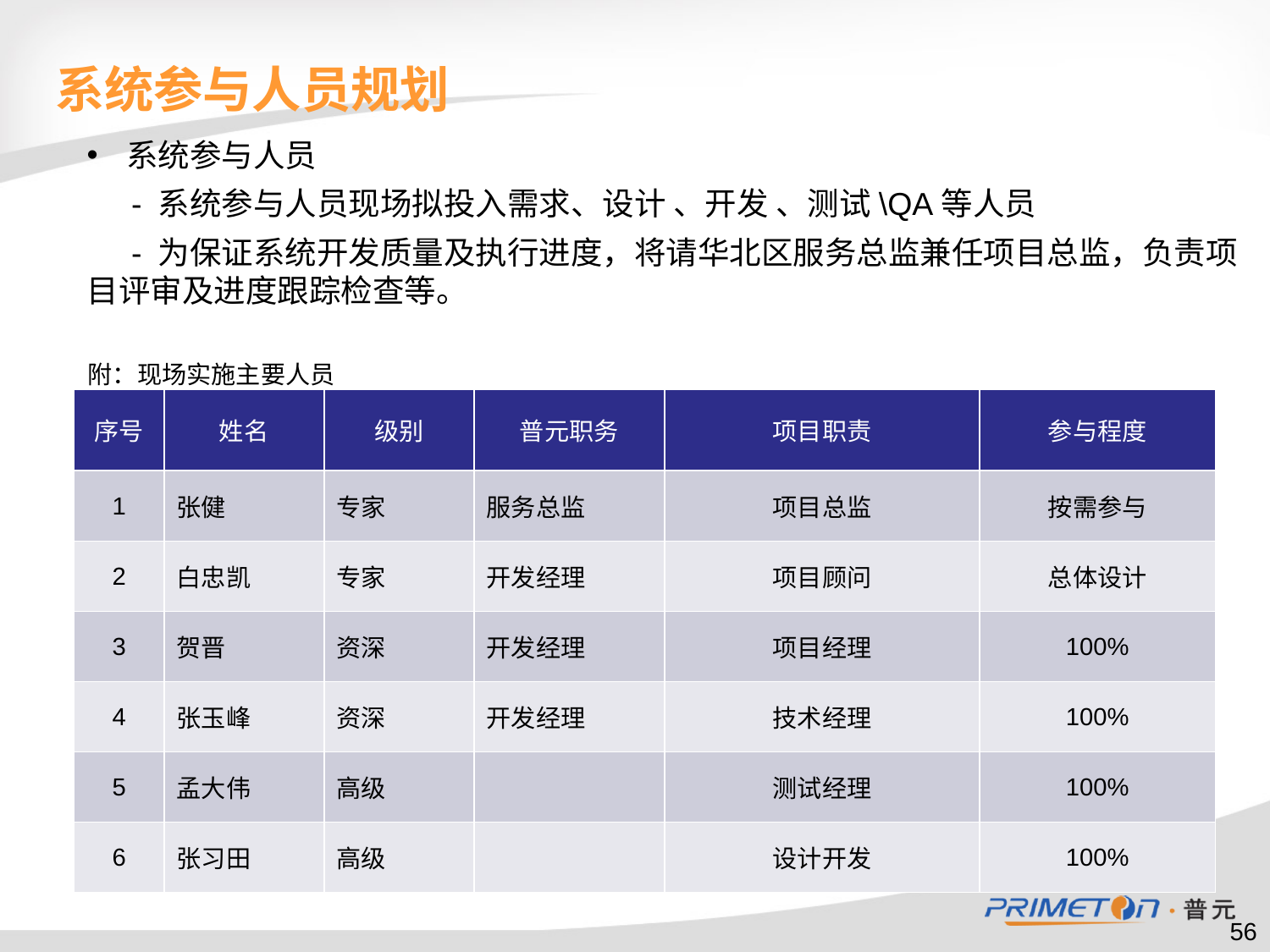

# 系统参与人员规划
系统参与人员
     - 系统参与人员现场拟投入需求、设计 、开发 、测试\QA等人员
     - 为保证系统开发质量及执行进度，将请华北区服务总监兼任项目总监，负责项目评审及进度跟踪检查等。
附：现场实施主要人员
| 序号 | 姓名 | 级别 | 普元职务 | 项目职责 | 参与程度 |
| --- | --- | --- | --- | --- | --- |
| 1 | 张健 | 专家 | 服务总监 | 项目总监 | 按需参与 |
| 2 | 白忠凯 | 专家 | 开发经理 | 项目顾问 | 总体设计 |
| 3 | 贺晋 | 资深 | 开发经理 | 项目经理 | 100% |
| 4 | 张玉峰 | 资深 | 开发经理 | 技术经理 | 100% |
| 5 | 孟大伟 | 高级 |  | 测试经理 | 100% |
| 6 | 张习田 | 高级 |  | 设计开发 | 100% |
56